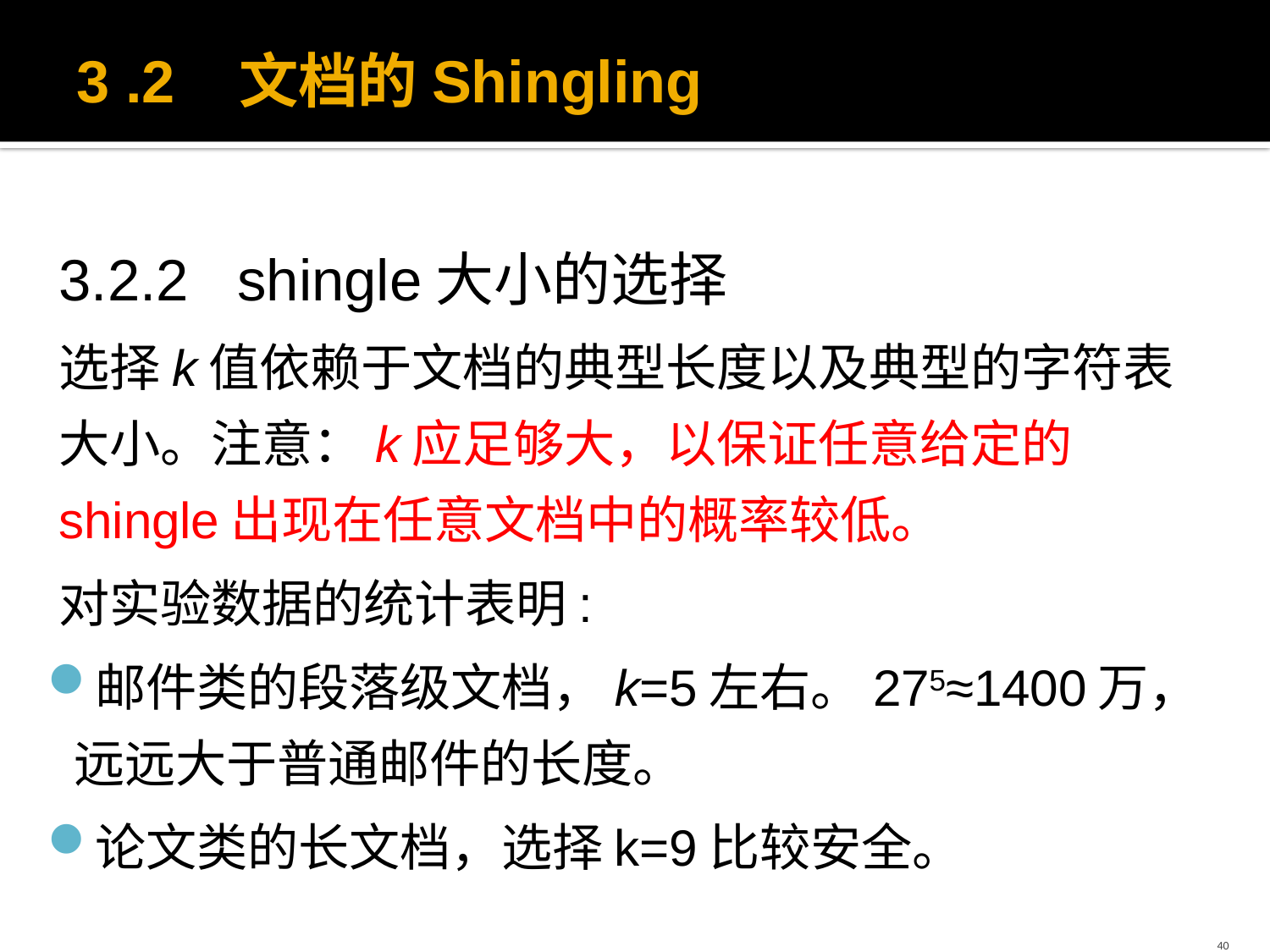

# 3 .2   文档的Shingling
3.2.2   shingle大小的选择
选择k值依赖于文档的典型长度以及典型的字符表大小。注意：k应足够大，以保证任意给定的shingle出现在任意文档中的概率较低。
对实验数据的统计表明:
邮件类的段落级文档，k=5左右。275≈1400万，远远大于普通邮件的长度。
论文类的长文档，选择k=9比较安全。
40